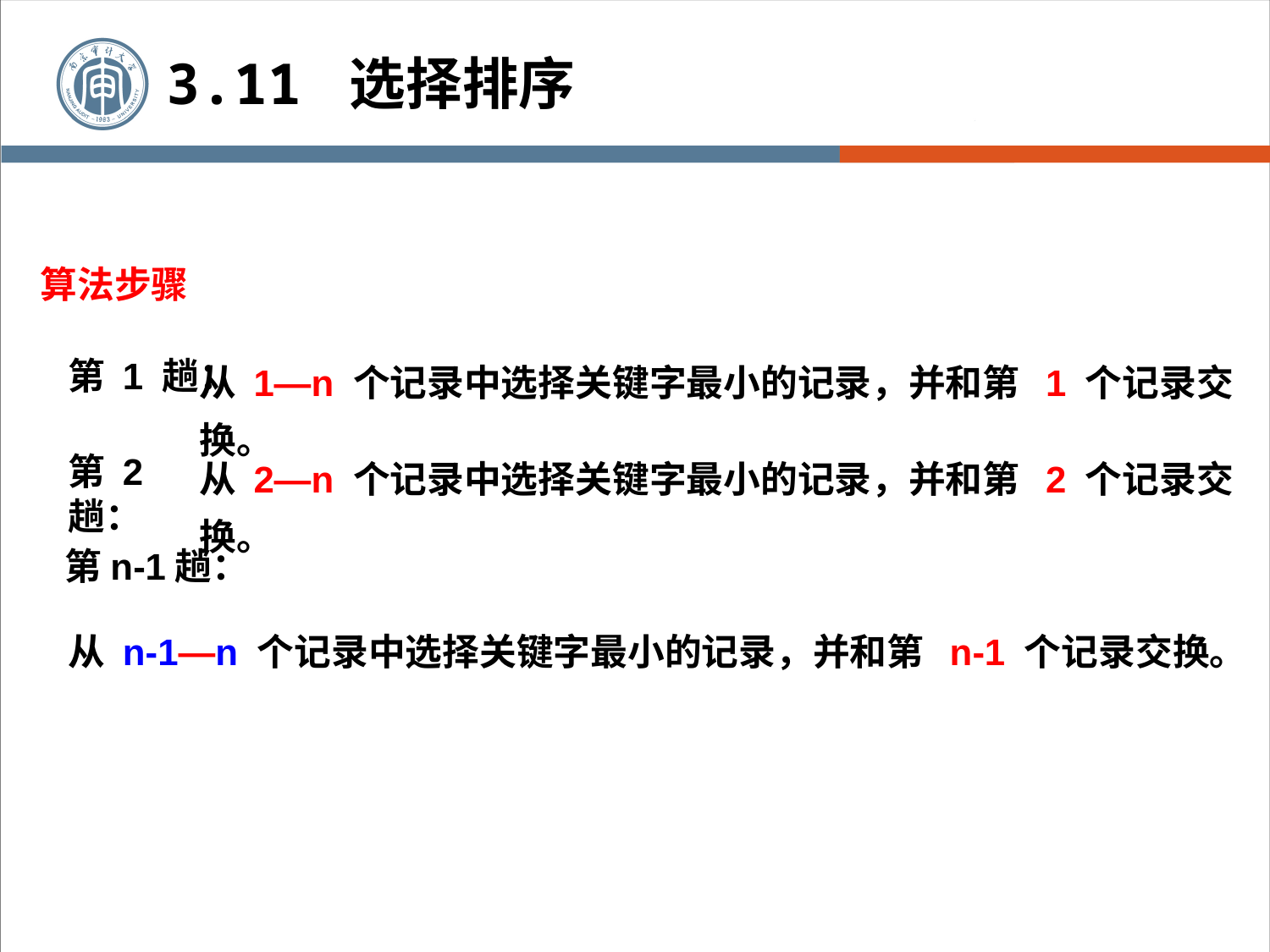

3.11 选择排序
算法步骤
从 1—n 个记录中选择关键字最小的记录，并和第  1 个记录交换。
第 1 趟：
从 2—n 个记录中选择关键字最小的记录，并和第  2 个记录交换。
第 2 趟：
第n-1趟：
从 n-1—n 个记录中选择关键字最小的记录，并和第  n-1 个记录交换。